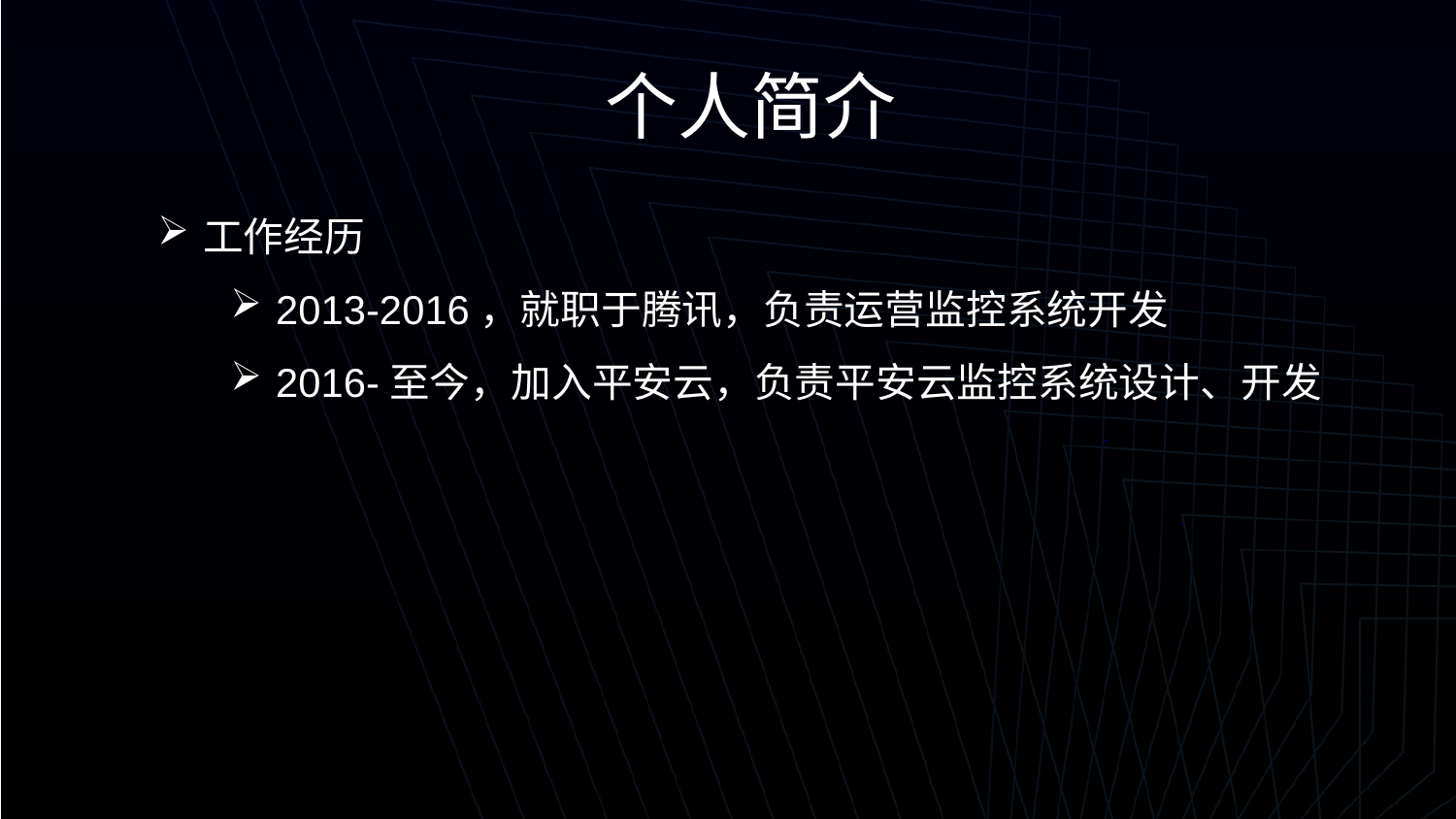

个人简介
工作经历
2013-2016，就职于腾讯，负责运营监控系统开发
2016-至今，加入平安云，负责平安云监控系统设计、开发